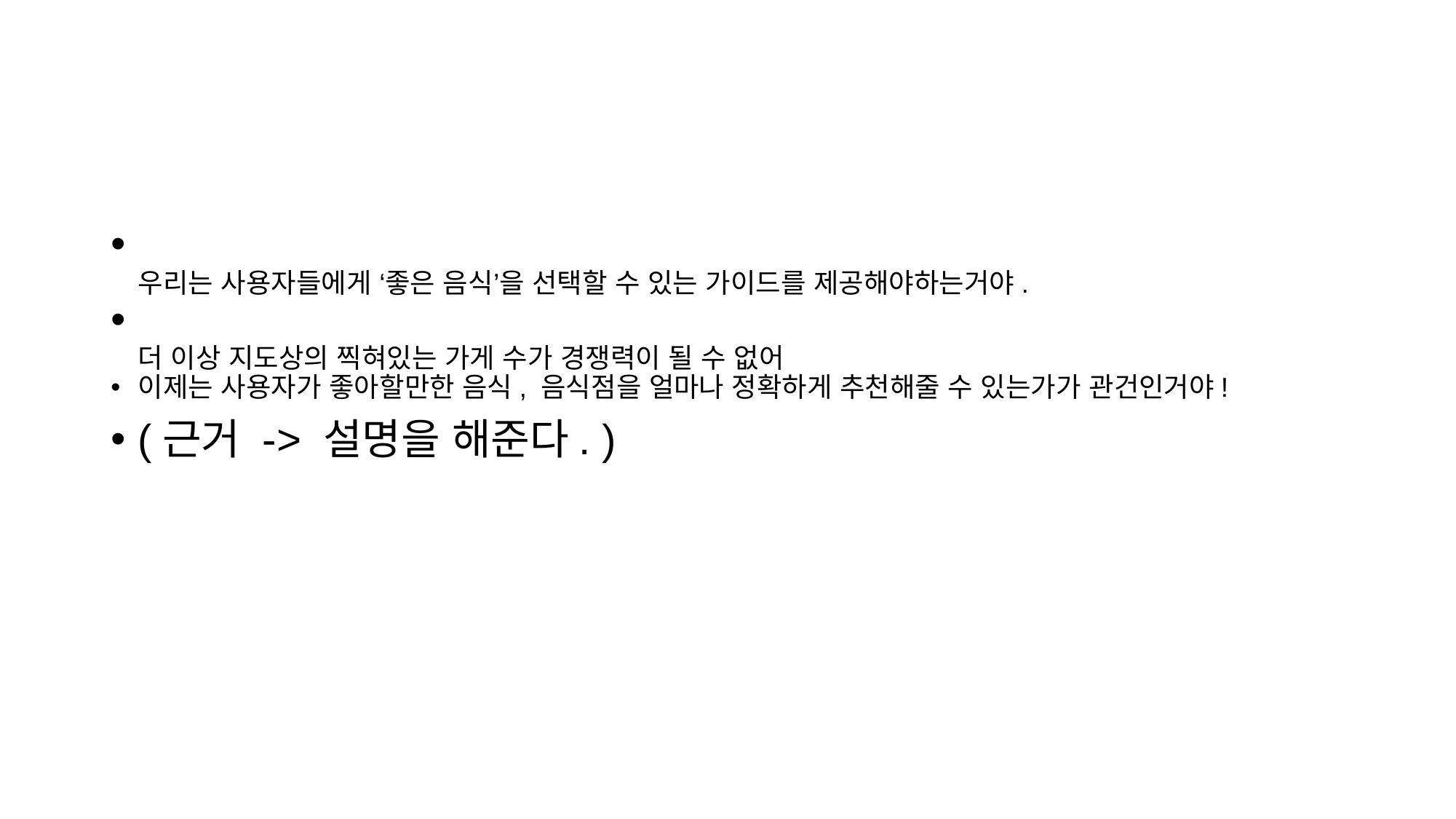

#
우리는 사용자들에게 ‘좋은 음식’을 선택할 수 있는 가이드를 제공해야하는거야.
더 이상 지도상의 찍혀있는 가게 수가 경쟁력이 될 수 없어
이제는 사용자가 좋아할만한 음식, 음식점을 얼마나 정확하게 추천해줄 수 있는가가 관건인거야!
(근거 -> 설명을 해준다. )